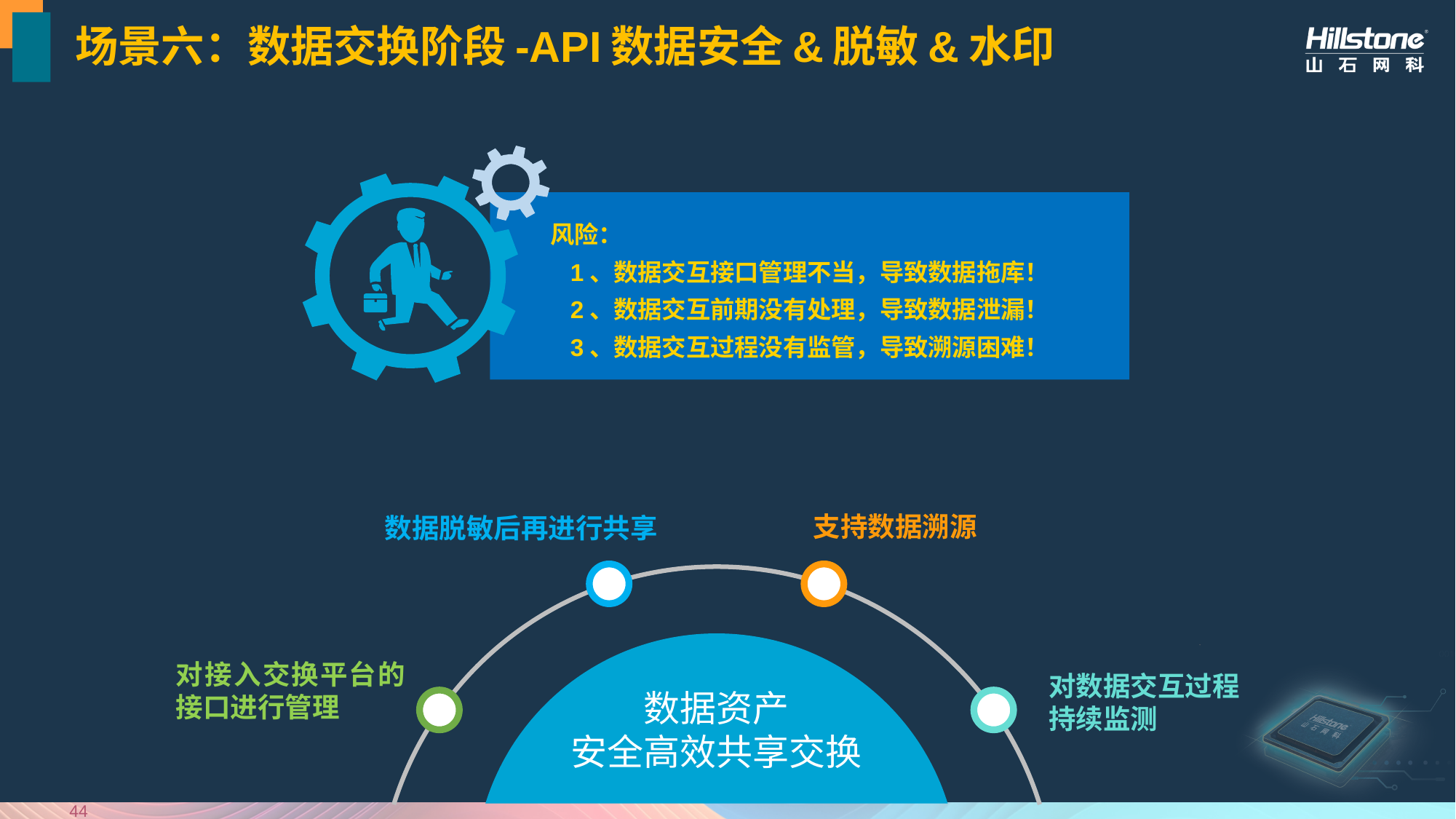

# 场景六：数据交换阶段-API数据安全&脱敏&水印

        风险：
1、数据交互接口管理不当，导致数据拖库！
2、数据交互前期没有处理，导致数据泄漏！
3、数据交互过程没有监管，导致溯源困难！
支持数据溯源

数据脱敏后再进行共享

对接入交换平台的接口进行管理
对数据交互过程
持续监测

数据资产
安全高效共享交换